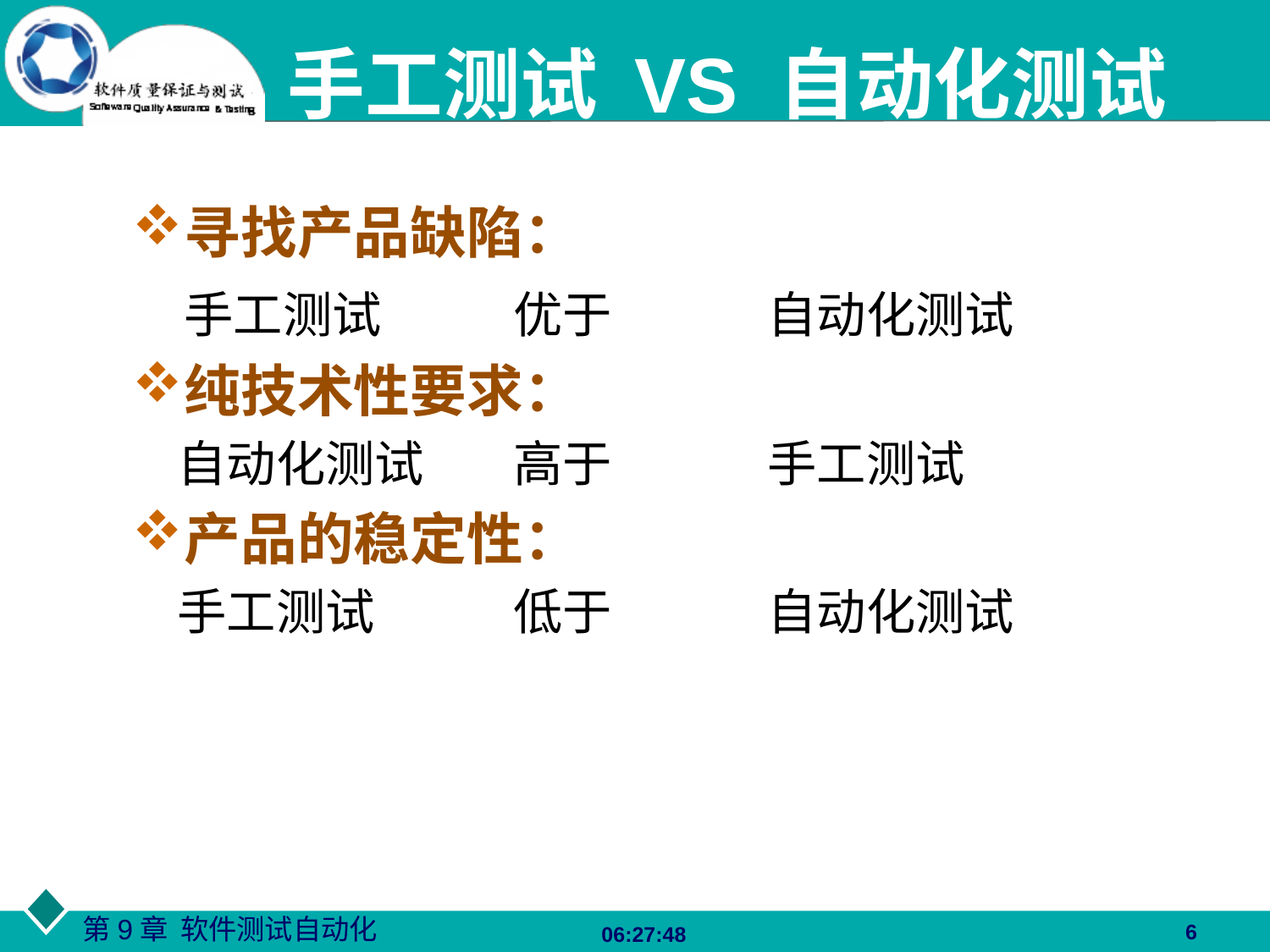

# 手工测试 VS 自动化测试
寻找产品缺陷：
   手工测试		优于		自动化测试
纯技术性要求：
   自动化测试	高于		手工测试
产品的稳定性：
   手工测试		低于		自动化测试
6
06:27:48